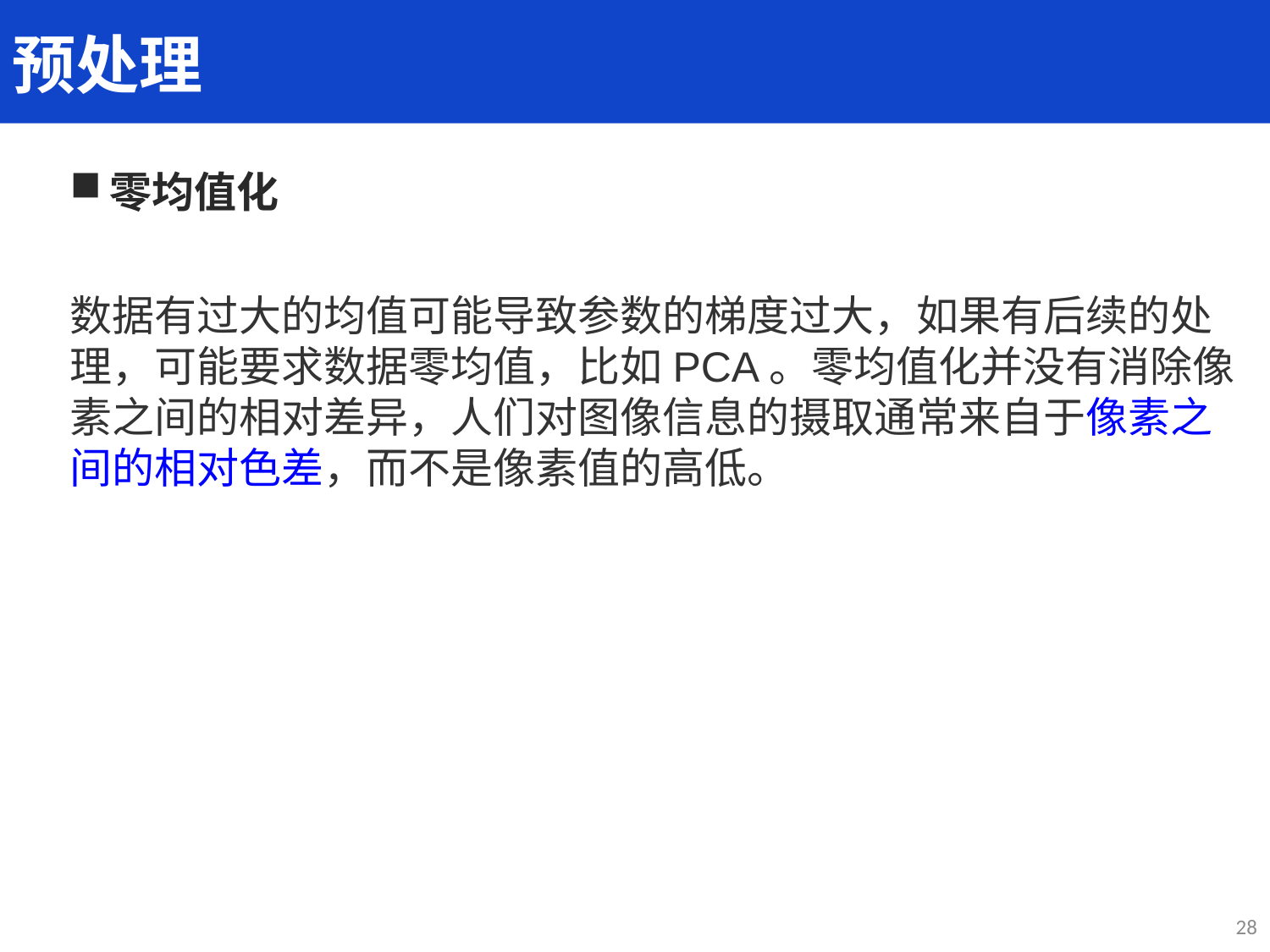

预处理

零均值化

数据有过大的均值可能导致参数的梯度过大，如果有后续的处理，可能要求数据零均值，比如PCA。零均值化并没有消除像素之间的相对差异，人们对图像信息的摄取通常来自于像素之间的相对色差，而不是像素值的高低。

28